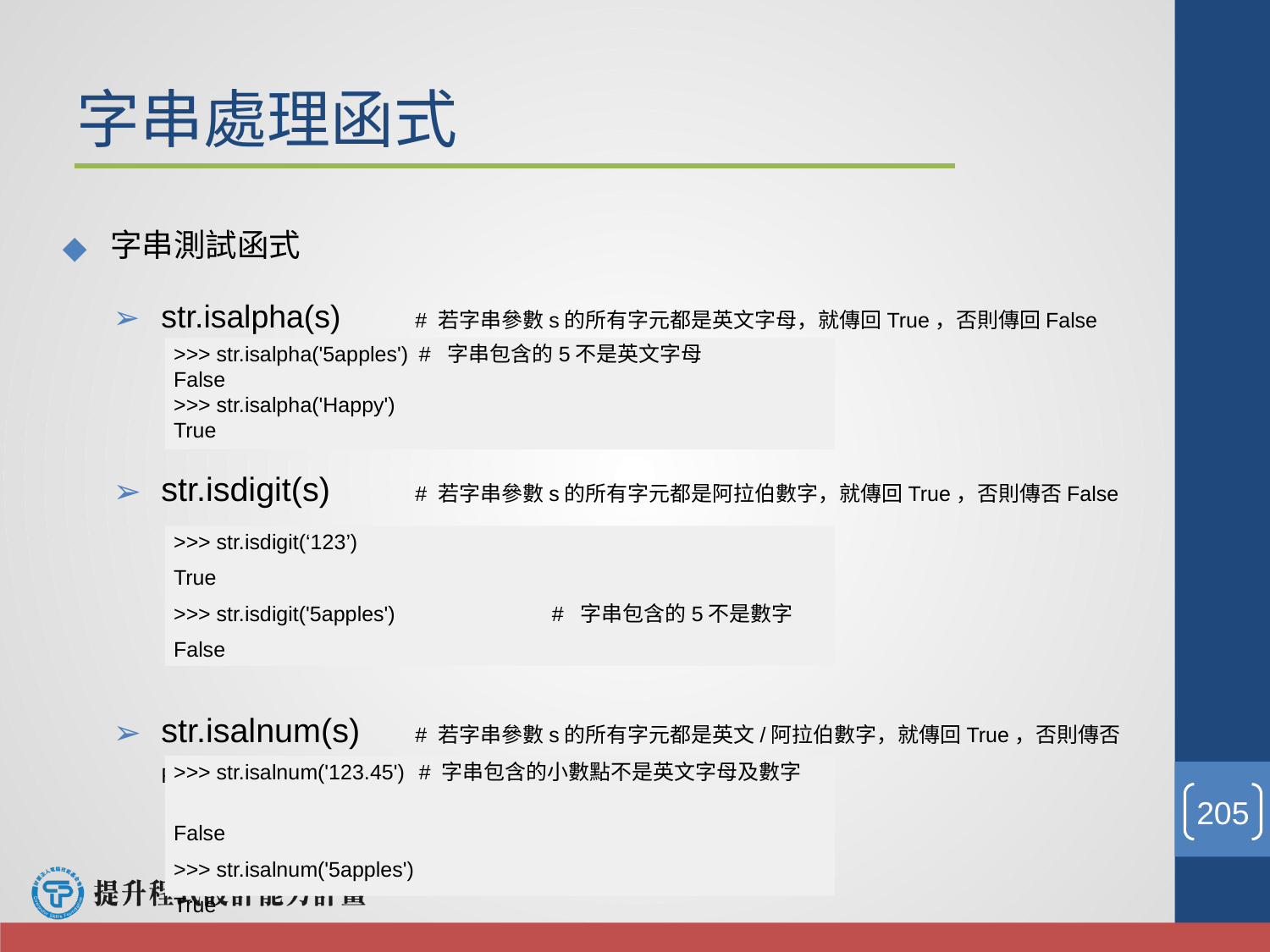

# 字串處理函式
字串測試函式
str.isalpha(s)	# 若字串參數s的所有字元都是英文字母，就傳回True，否則傳回False

str.isdigit(s) 	# 若字串參數s的所有字元都是阿拉伯數字，就傳回True，否則傳否False

str.isalnum(s) 	# 若字串參數s的所有字元都是英文/阿拉伯數字，就傳回True，否則傳否False
>>> str.isalpha('5apples') 	#  字串包含的5不是英文字母
False
>>> str.isalpha('Happy')
True
>>> str.isdigit(‘123’)
True
>>> str.isdigit('5apples')		 #  字串包含的5不是數字
False

>>> str.isalnum('123.45') 	# 字串包含的小數點不是英文字母及數字
False
>>> str.isalnum('5apples')
True
205